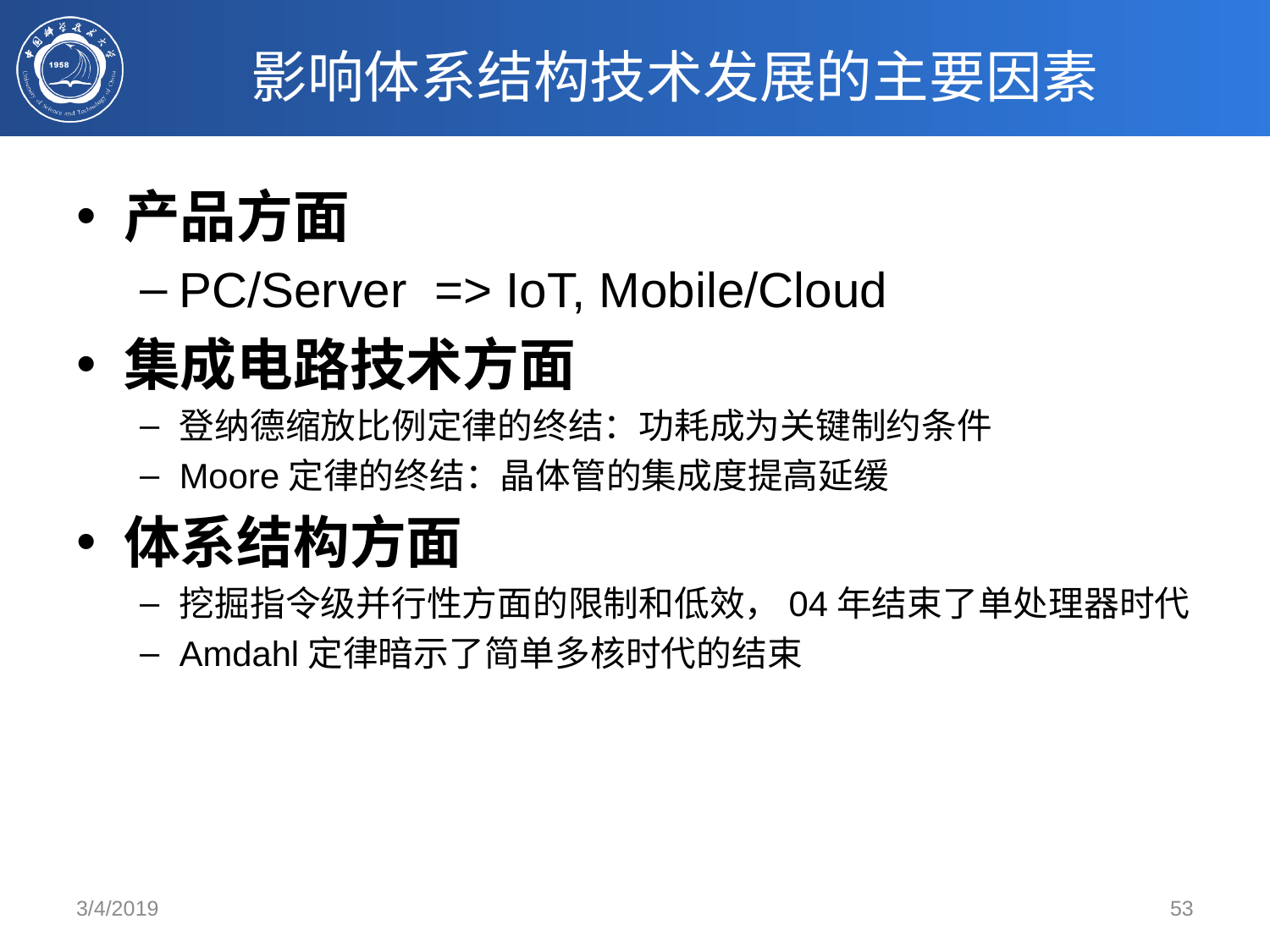

# 影响体系结构技术发展的主要因素
产品方面
PC/Server  => IoT, Mobile/Cloud
集成电路技术方面
登纳德缩放比例定律的终结：功耗成为关键制约条件
Moore定律的终结：晶体管的集成度提高延缓
体系结构方面
挖掘指令级并行性方面的限制和低效，04年结束了单处理器时代
Amdahl定律暗示了简单多核时代的结束
3/4/2019
53